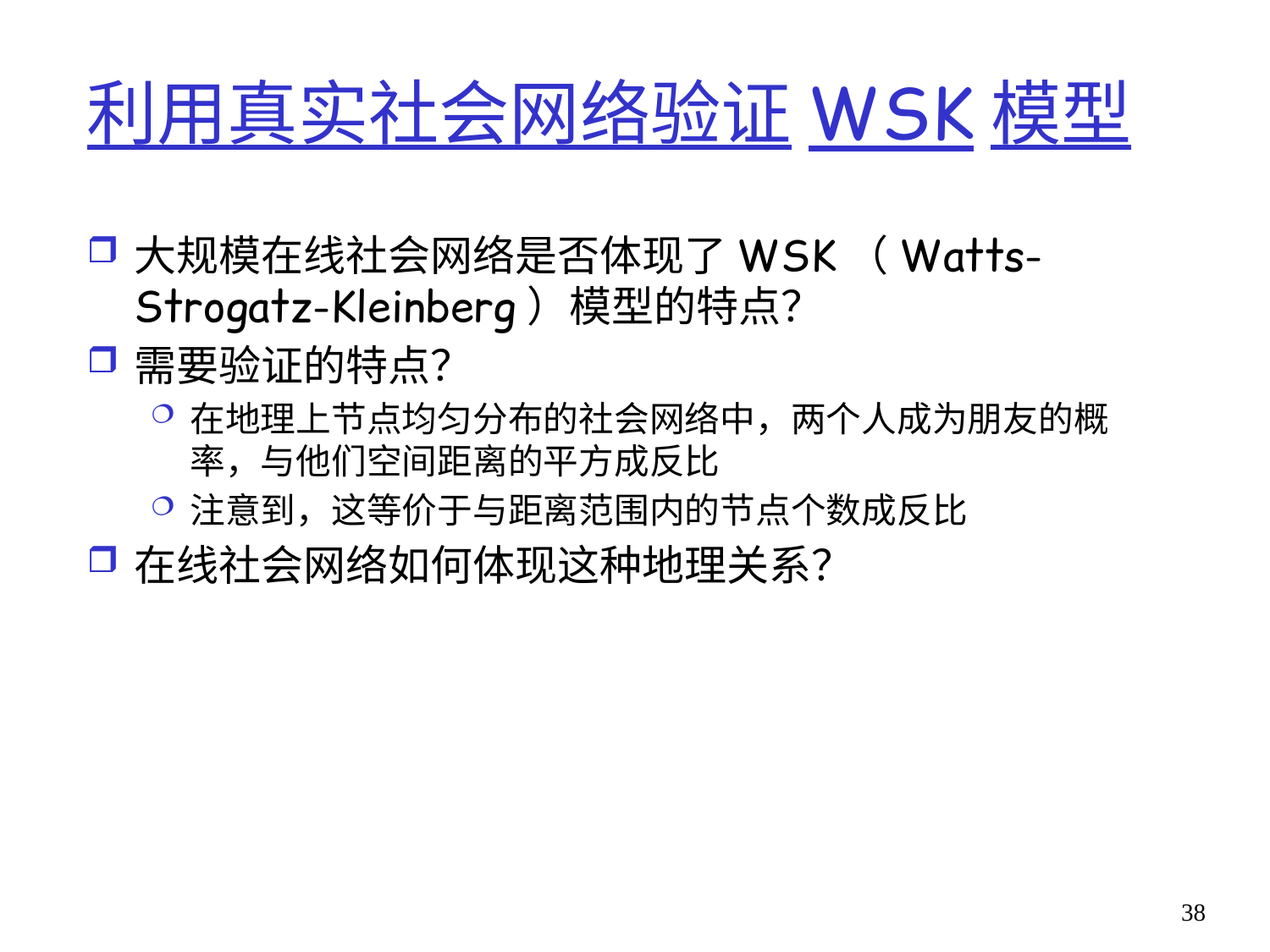

# 利用真实社会网络验证WSK模型
大规模在线社会网络是否体现了WSK（Watts-Strogatz-Kleinberg）模型的特点？
需要验证的特点？
在地理上节点均匀分布的社会网络中，两个人成为朋友的概率，与他们空间距离的平方成反比
注意到，这等价于与距离范围内的节点个数成反比
在线社会网络如何体现这种地理关系？
38